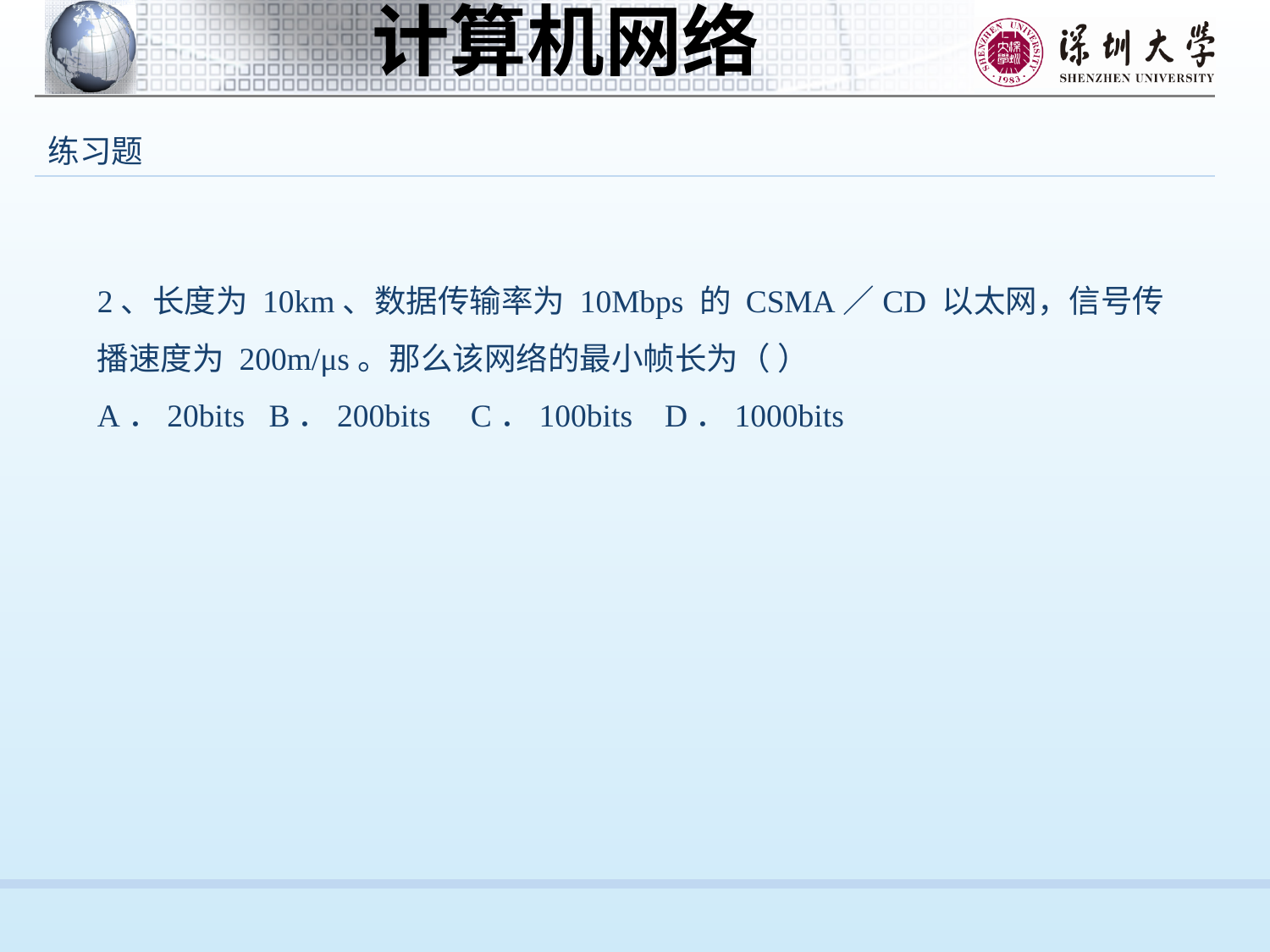

练习题
2、长度为 10km、数据传输率为 10Mbps 的 CSMA／CD 以太网，信号传播速度为 200m/μs。那么该网络的最小帧长为（ ）
A．20bits   B．200bits     C．100bits    D．1000bits